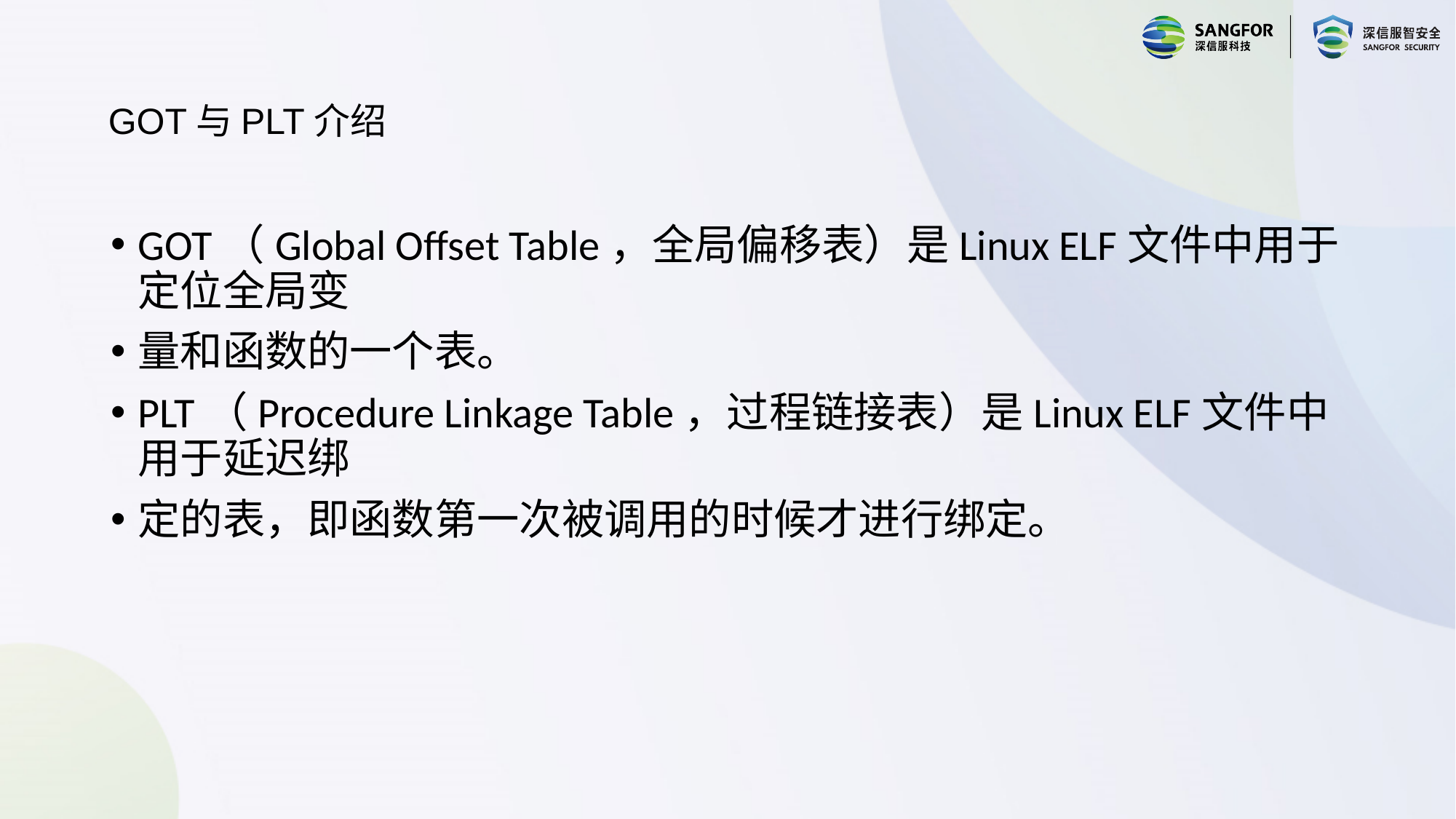

# GOT与PLT介绍
GOT（Global Offset Table，全局偏移表）是Linux ELF文件中用于定位全局变
量和函数的一个表。
PLT（Procedure Linkage Table，过程链接表）是Linux ELF文件中用于延迟绑
定的表，即函数第一次被调用的时候才进行绑定。